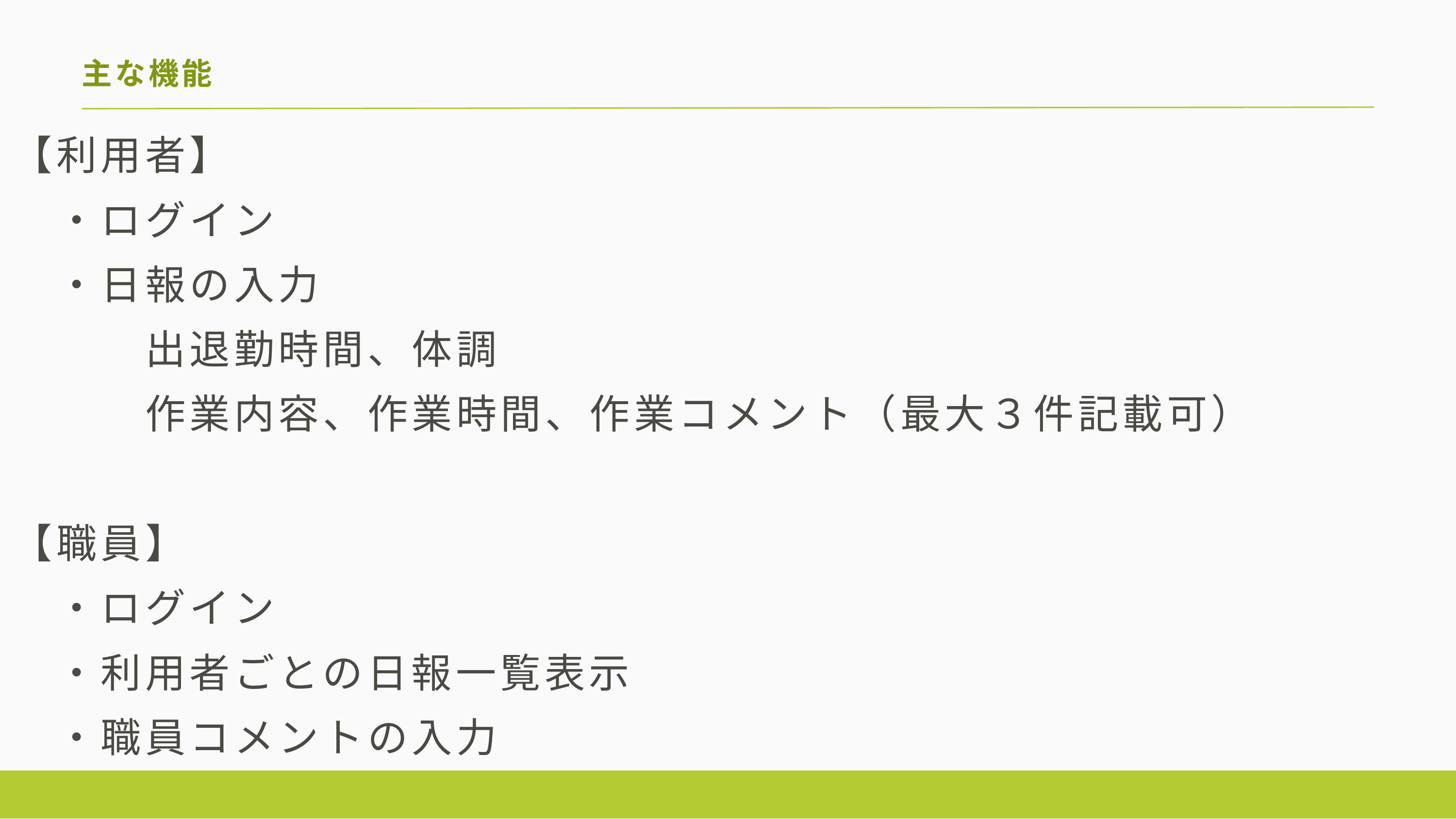

主な機能

【利用者】
　・ログイン
　・日報の入力
　　　出退勤時間、体調
　　　作業内容、作業時間、作業コメント（最大３件記載可）

【職員】
　・ログイン
　・利用者ごとの日報一覧表示
　・職員コメントの入力